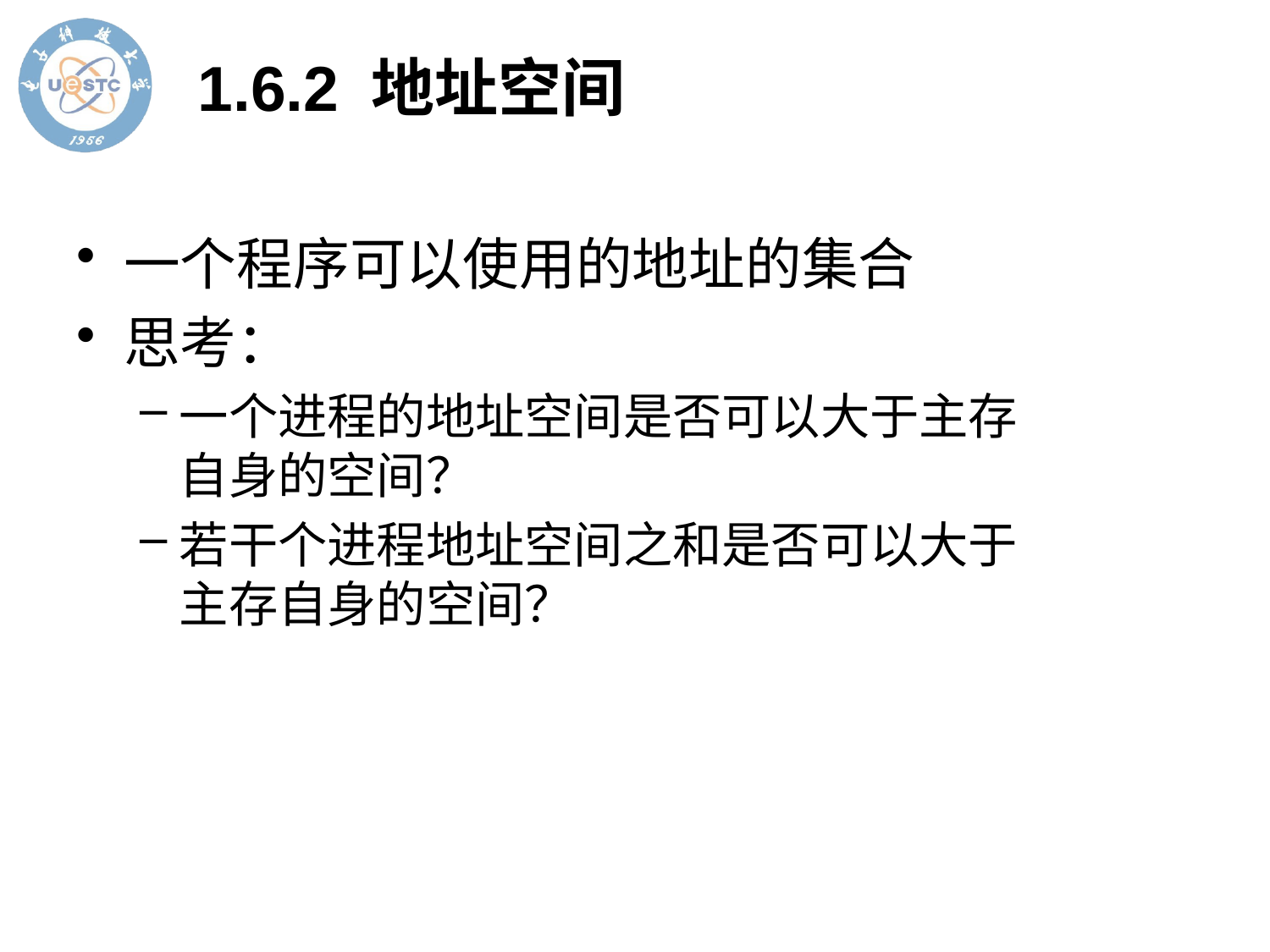

# 1.6.2 地址空间
一个程序可以使用的地址的集合
思考：
一个进程的地址空间是否可以大于主存自身的空间？
若干个进程地址空间之和是否可以大于主存自身的空间？